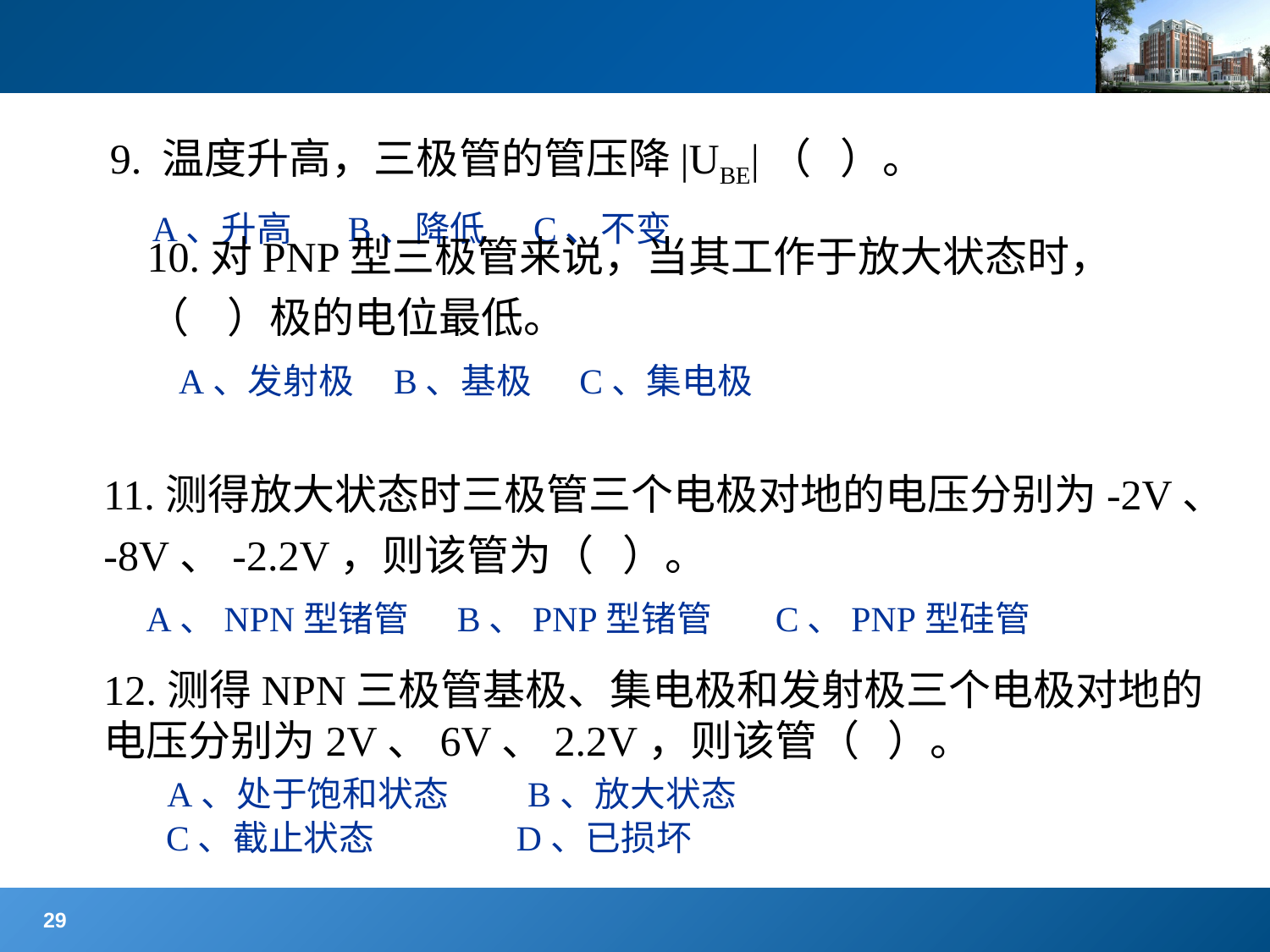

#
9. 温度升高，三极管的管压降|UBE|（   ）。
    A、升高      B、降低     C、不变
10.对PNP型三极管来说，当其工作于放大状态时，
（    ）极的电位最低。
   A、发射极    B、基极     C、集电极
11.测得放大状态时三极管三个电极对地的电压分别为-2V、
-8V、-2.2V，则该管为（   ）。
    A、NPN型锗管     B、PNP型锗管       C、PNP型硅管
12.测得NPN三极管基极、集电极和发射极三个电极对地的电压分别为2V、6V、2.2V，则该管（   ）。
      A、处于饱和状态         B、放大状态
       C、截止状态                 D、已损坏